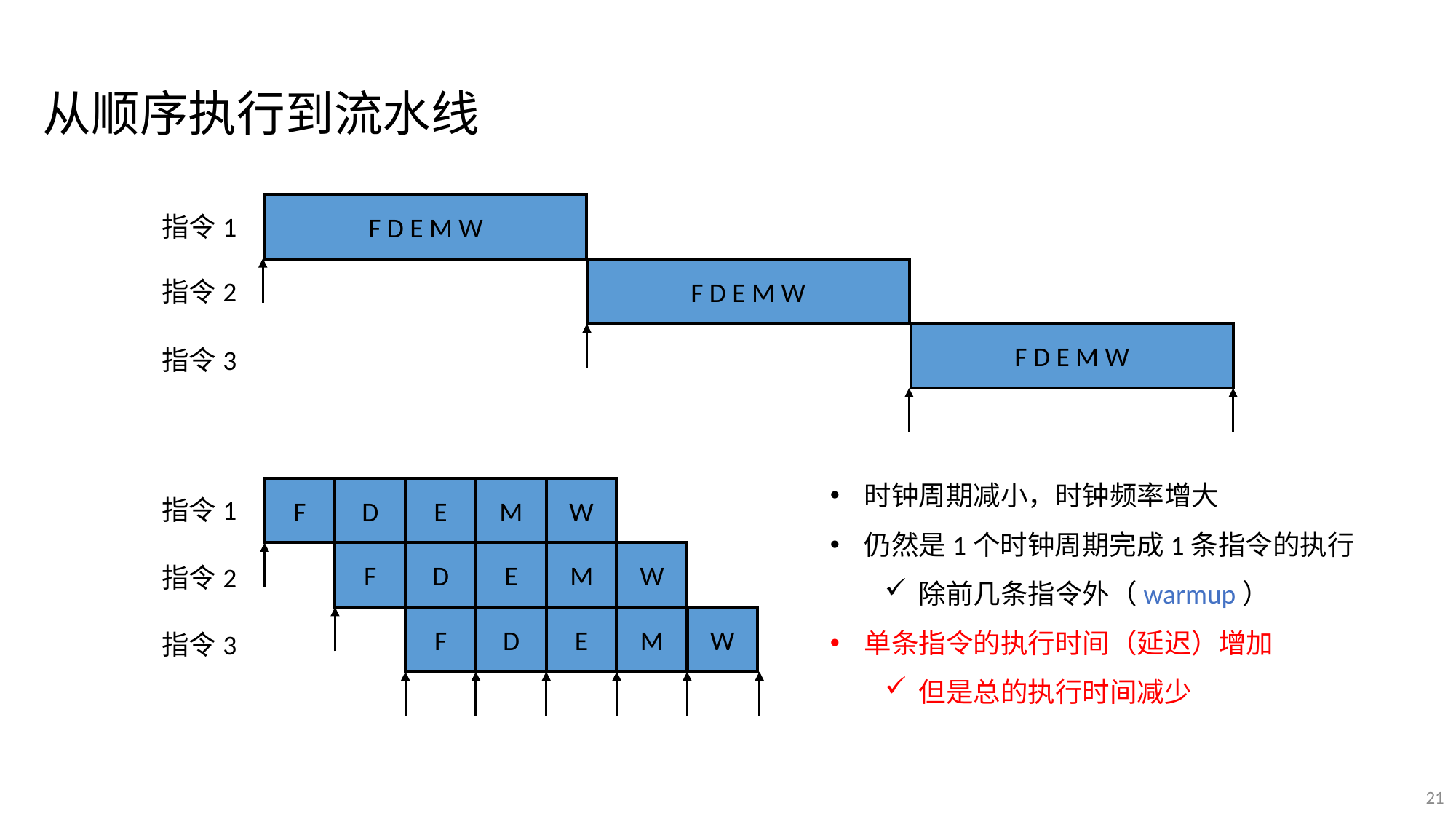

从顺序执行到流水线
F D E M W
指令1
F D E M W
指令2
F D E M W
指令3
时钟周期减小，时钟频率增大
仍然是1个时钟周期完成1条指令的执行
除前几条指令外（warmup）
单条指令的执行时间（延迟）增加
但是总的执行时间减少
F
D
E
M
W
指令1
F
D
E
M
W
指令2
F
D
E
M
W
指令3
21